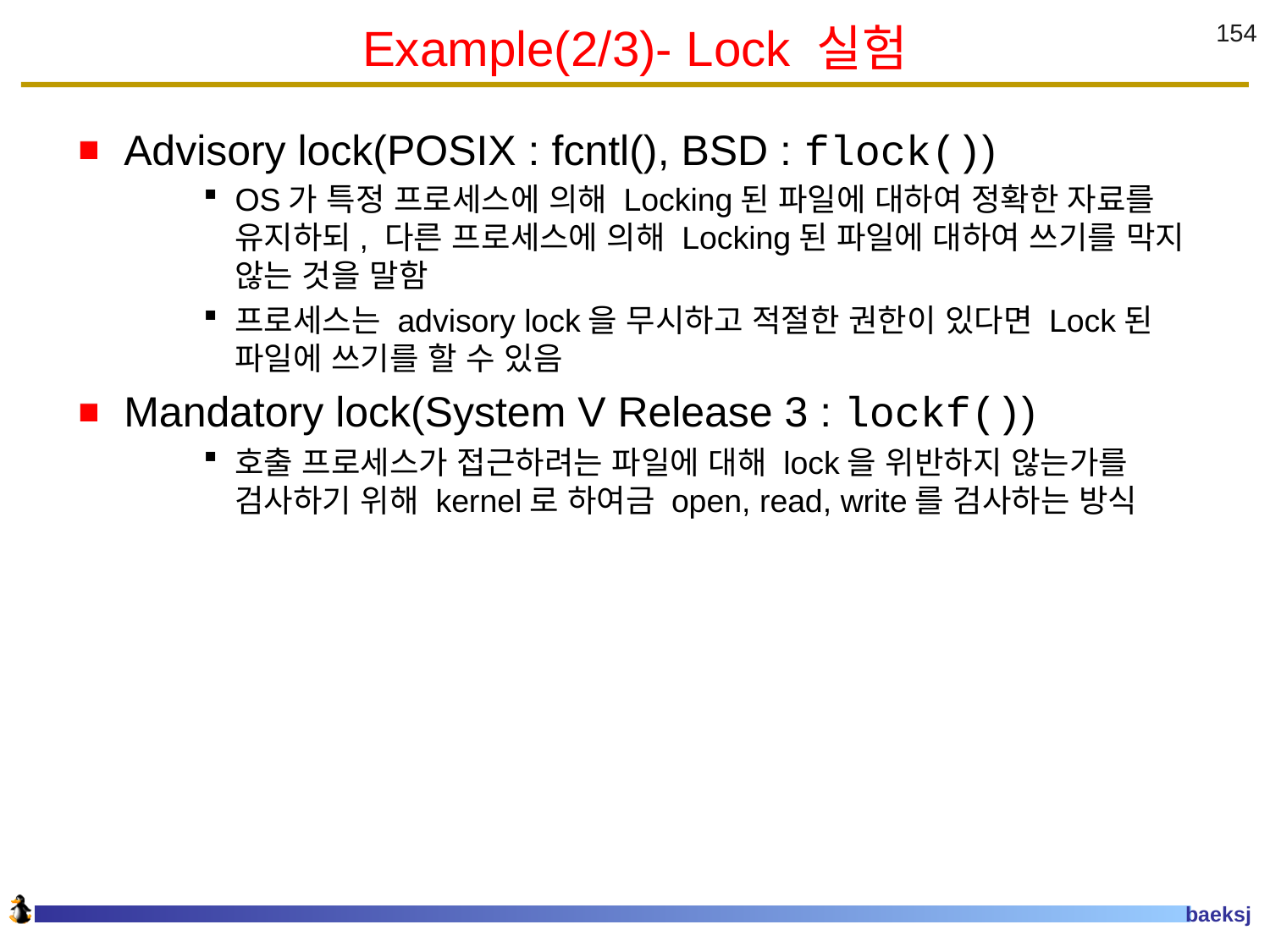

# Example(2/3)- Lock 실험
154
Advisory lock(POSIX : fcntl(), BSD : flock())
OS가 특정 프로세스에 의해 Locking된 파일에 대하여 정확한 자료를 유지하되, 다른 프로세스에 의해 Locking된 파일에 대하여 쓰기를 막지 않는 것을 말함
프로세스는 advisory lock을 무시하고 적절한 권한이 있다면 Lock된 파일에 쓰기를 할 수 있음
Mandatory lock(System V Release 3 : lockf())
호출 프로세스가 접근하려는 파일에 대해 lock을 위반하지 않는가를 검사하기 위해 kernel로 하여금 open, read, write를 검사하는 방식